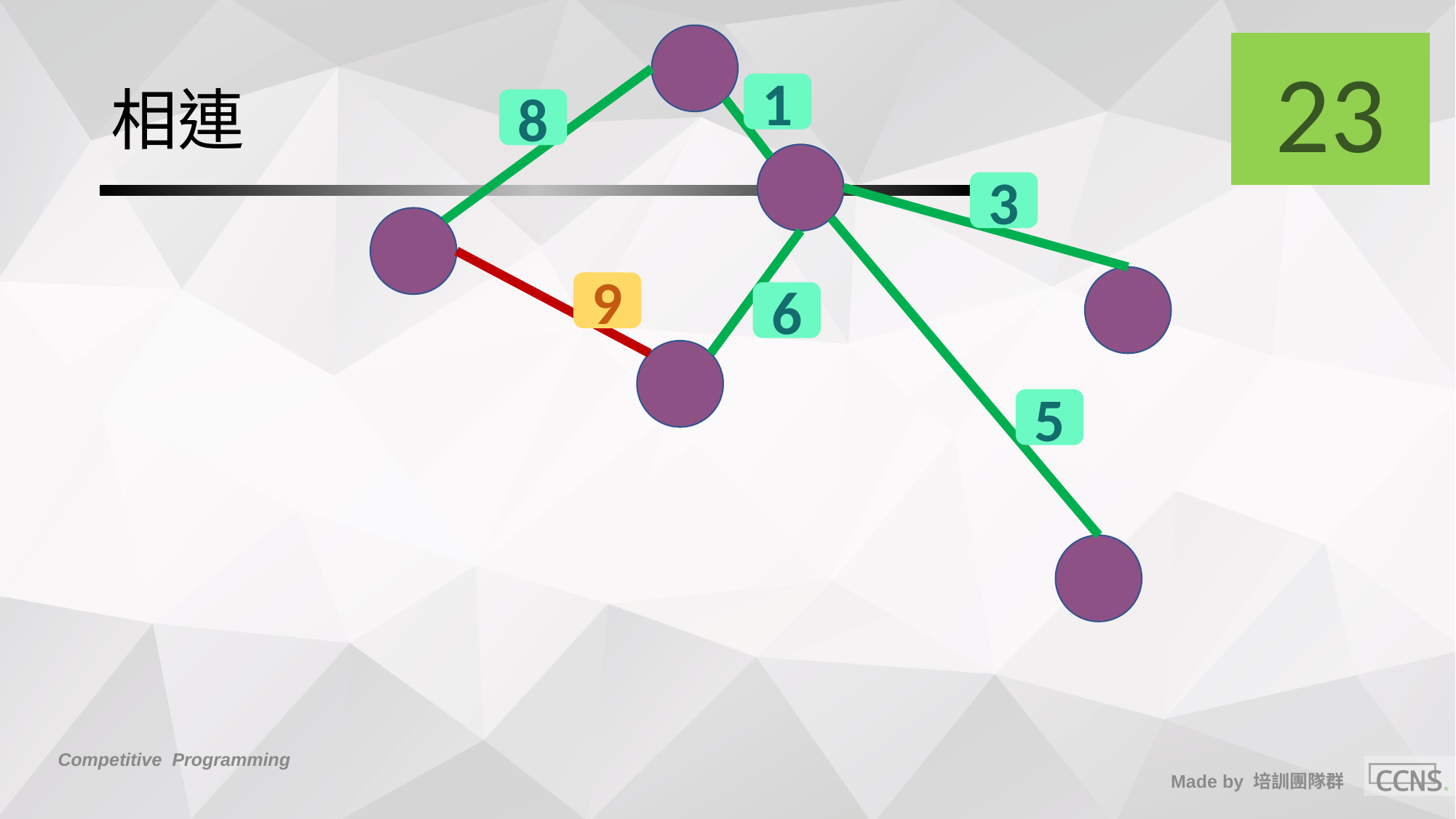

23
# 相連
1
8

3

9
6

5